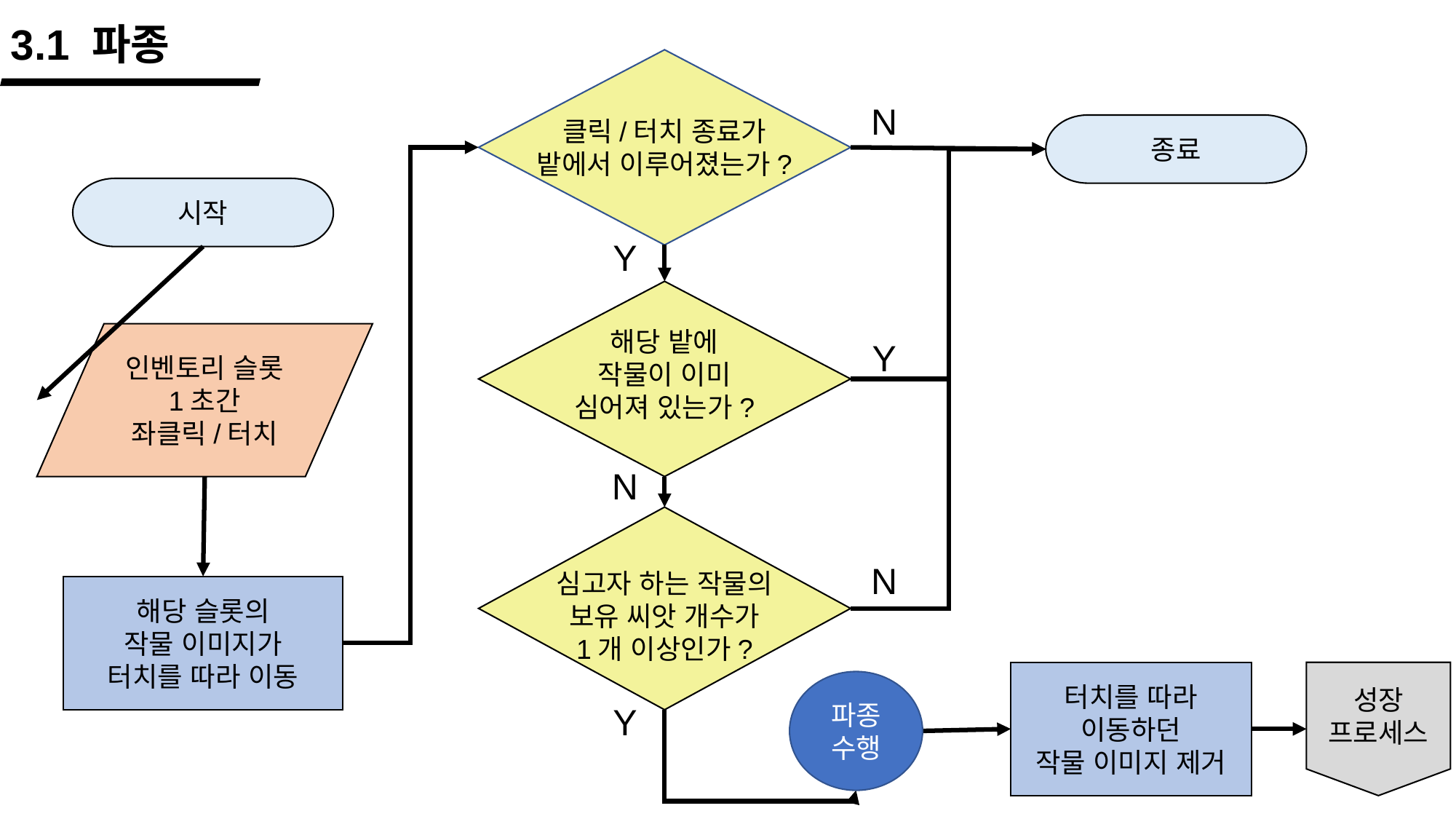

3.1 파종

N
클릭/터치 종료가
밭에서 이루어졌는가?
종료
시작
Y

해당 밭에
작물이 이미
심어져 있는가?
인벤토리 슬롯
1초간
좌클릭/터치
Y
N

N
심고자 하는 작물의
보유 씨앗 개수가
1개 이상인가?
해당 슬롯의
작물 이미지가
터치를 따라 이동
터치를 따라
이동하던
작물 이미지 제거
성장
프로세스
파종수행
Y